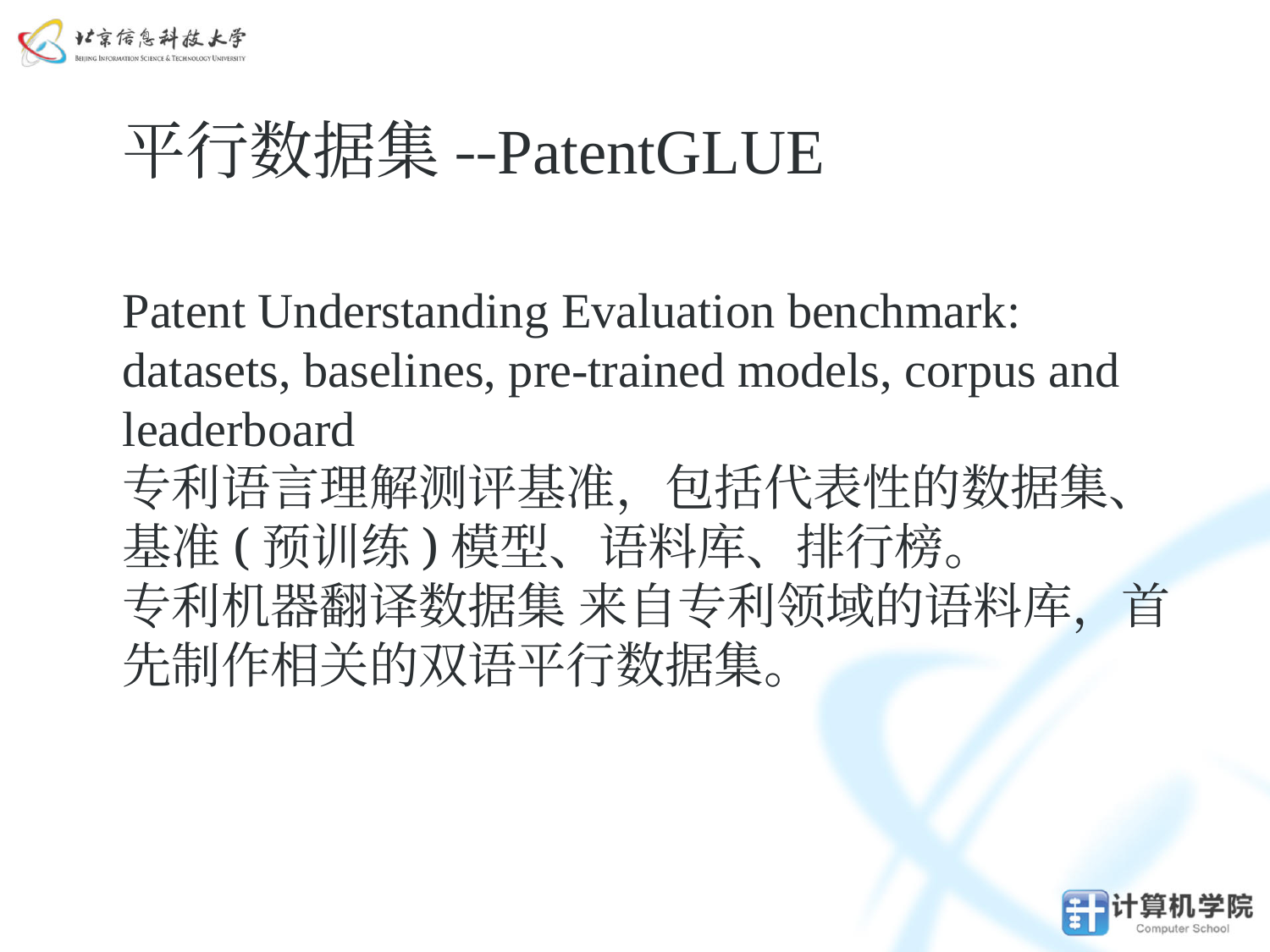

平行数据集--PatentGLUE
Patent Understanding Evaluation benchmark: datasets, baselines, pre-trained models, corpus and leaderboard
专利语言理解测评基准，包括代表性的数据集、基准(预训练)模型、语料库、排行榜。
专利机器翻译数据集 来自专利领域的语料库，首先制作相关的双语平行数据集。